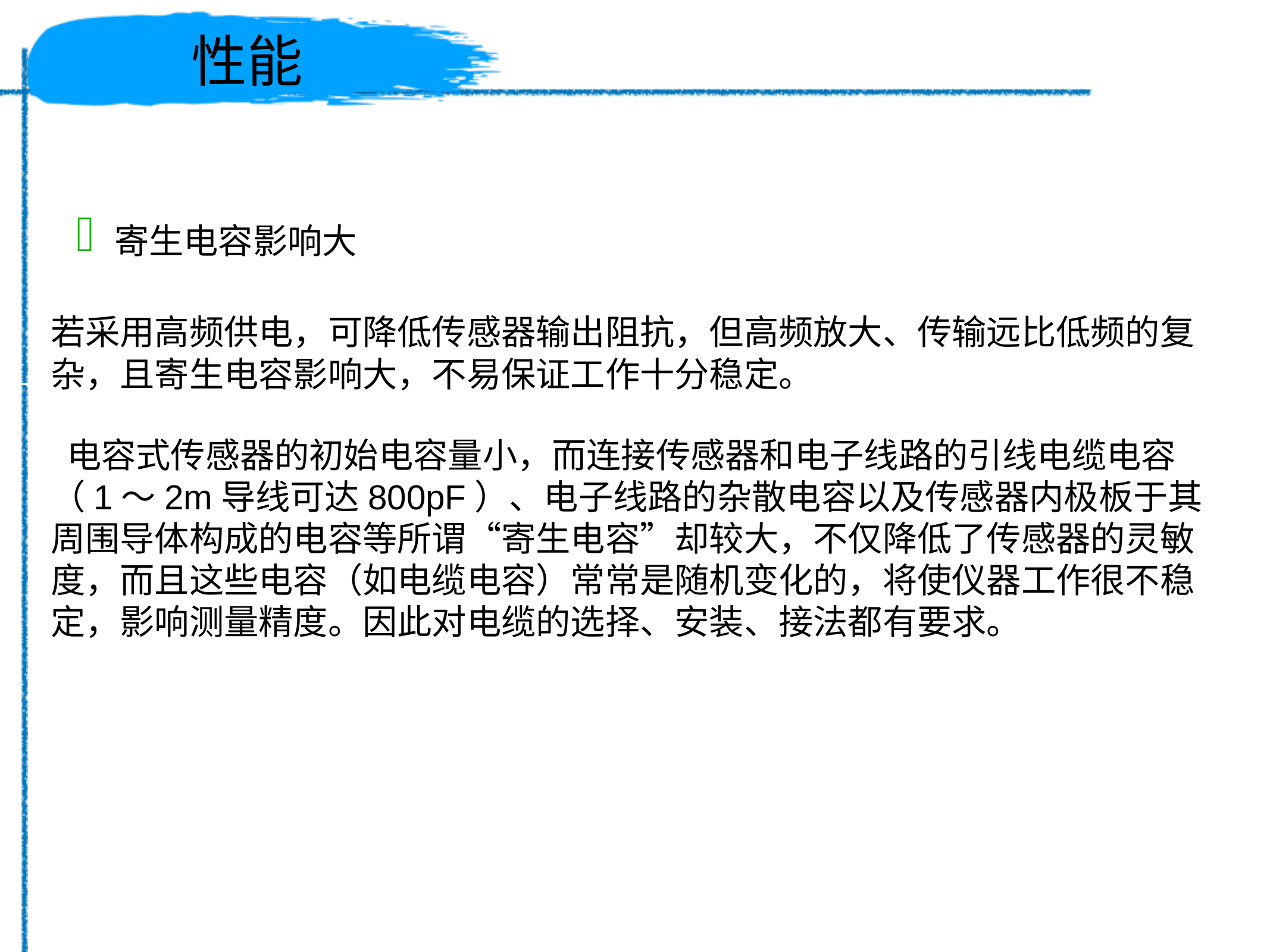

# 性能
寄生电容影响大
若采用高频供电，可降低传感器输出阻抗，但高频放大、传输远比低频的复杂，且寄生电容影响大，不易保证工作十分稳定。
 电容式传感器的初始电容量小，而连接传感器和电子线路的引线电缆电容（1～2m导线可达800pF）、电子线路的杂散电容以及传感器内极板于其周围导体构成的电容等所谓“寄生电容”却较大，不仅降低了传感器的灵敏度，而且这些电容（如电缆电容）常常是随机变化的，将使仪器工作很不稳定，影响测量精度。因此对电缆的选择、安装、接法都有要求。

43